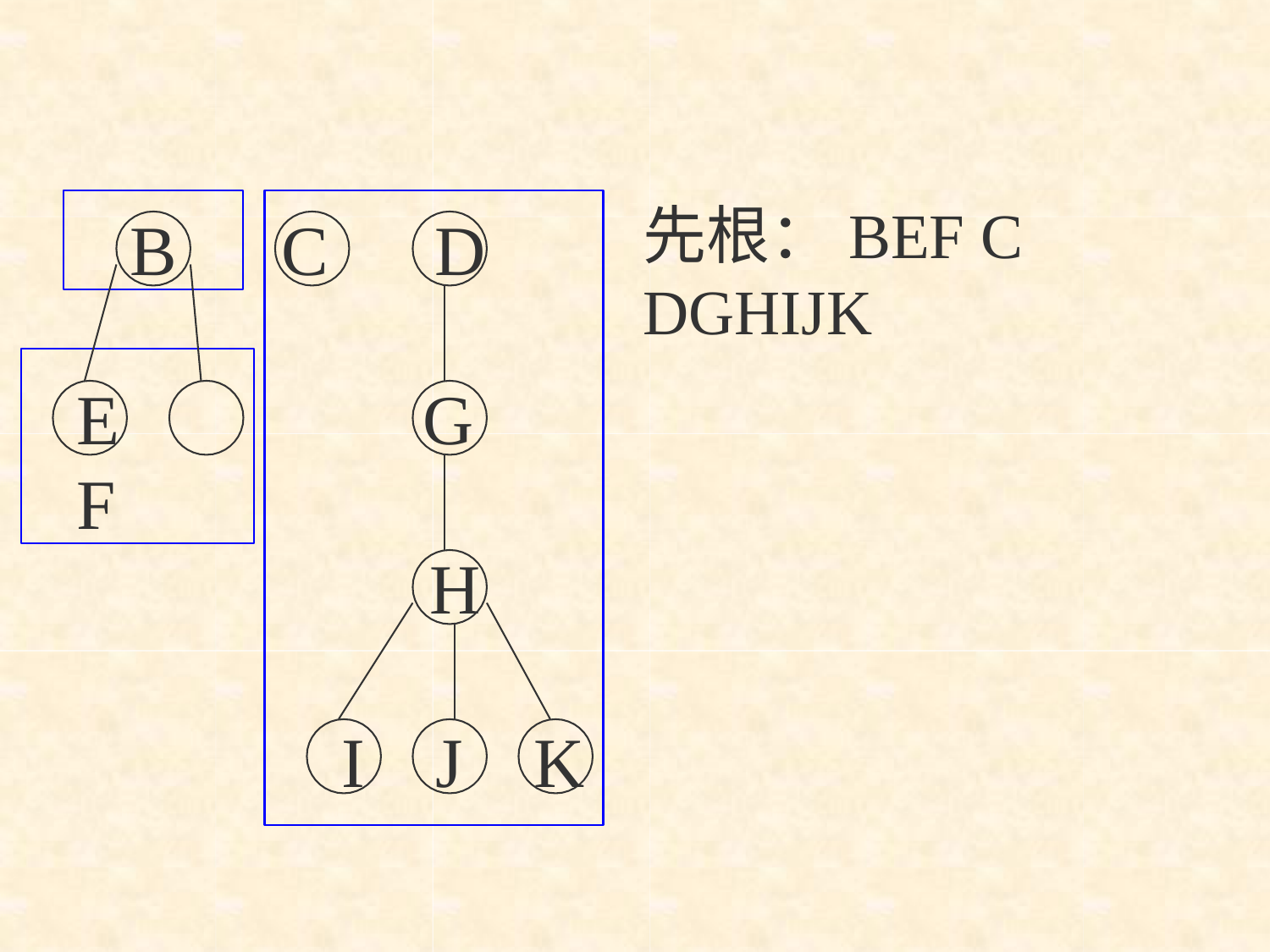

B

先根：BEF C DGHIJK
C	D

E	F
G

H

I	J	K